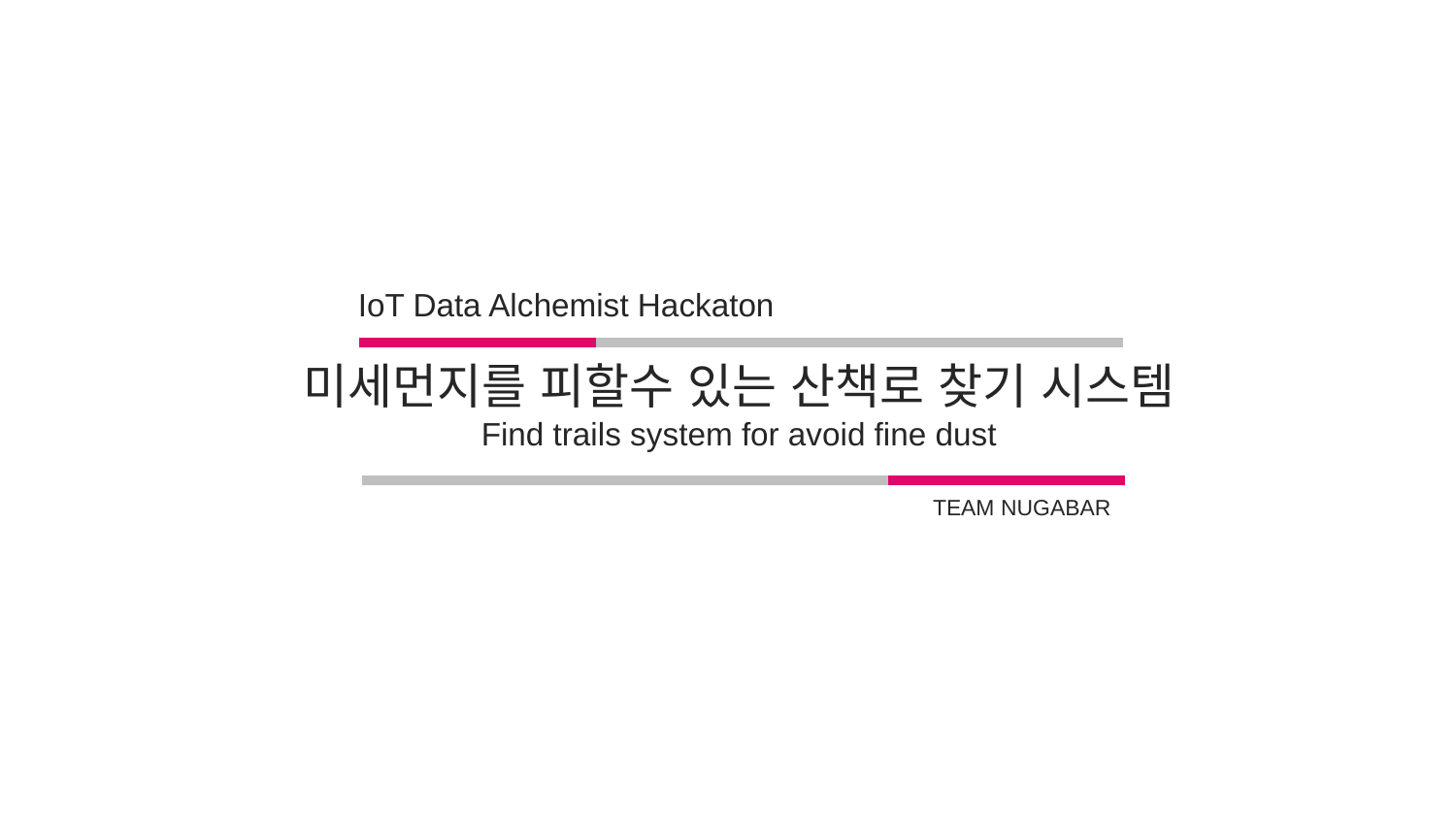

IoT Data Alchemist Hackaton
미세먼지를 피할수 있는 산책로 찾기 시스템
Find trails system for avoid fine dust
TEAM NUGABAR